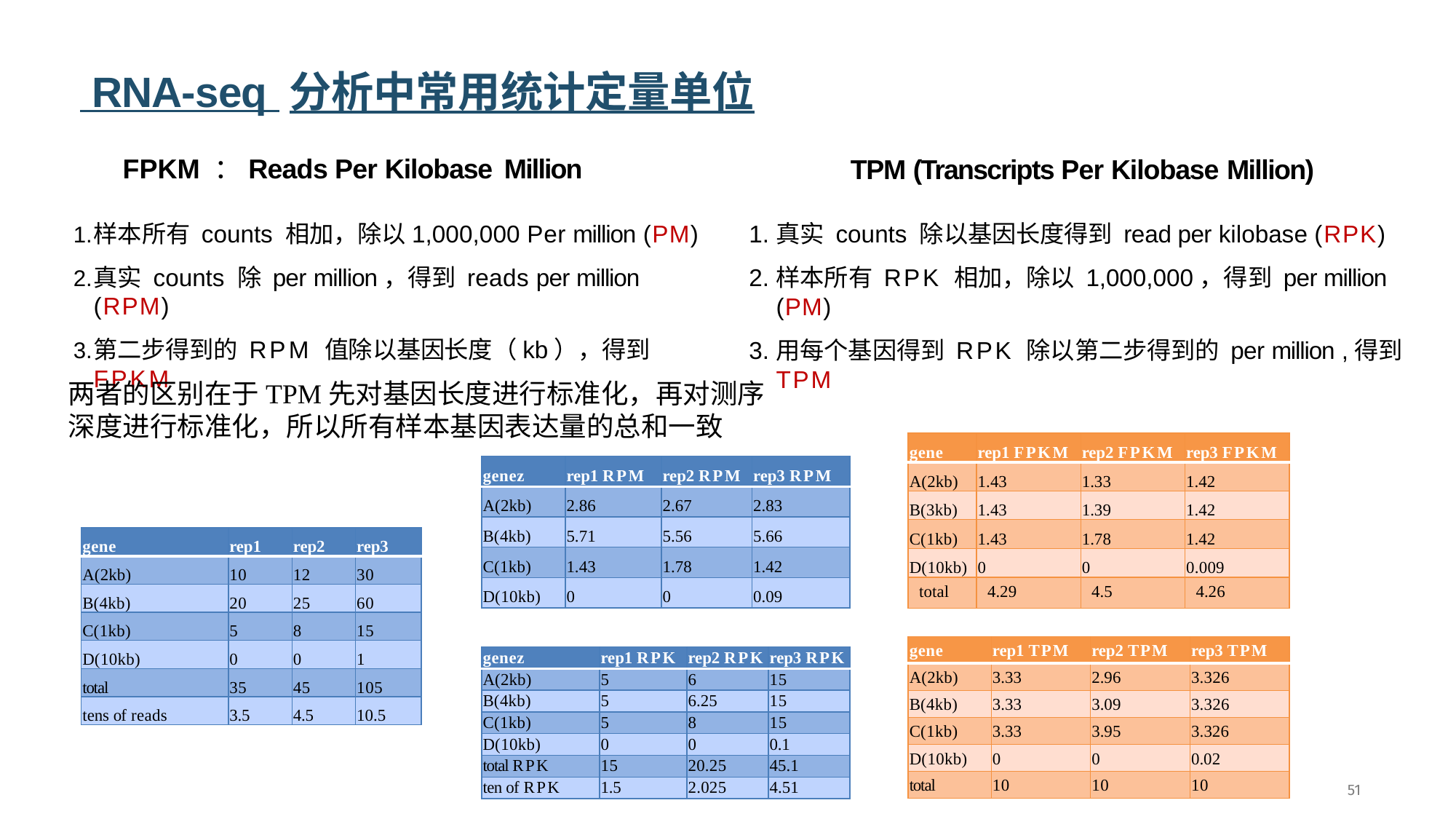

# RNA-seq 分析中常用统计定量单位
FPKM ：Reads Per Kilobase  Million
TPM (Transcripts Per Kilobase Million)
样本所有 counts 相加，除以1,000,000 Per million (PM)
真实 counts 除 per million，得到 reads per million (RPM)
第二步得到的 RPM 值除以基因长度（kb），得到 FPKM
真实 counts 除以基因长度得到 read per kilobase (RPK)
样本所有 RPK 相加，除以 1,000,000，得到 per million (PM)
用每个基因得到 RPK 除以第二步得到的 per million ,得到 TPM
两者的区别在于TPM先对基因长度进行标准化，再对测序深度进行标准化，所以所有样本基因表达量的总和一致
| gene | rep1 FPKM | rep2 FPKM | rep3 FPKM |
| --- | --- | --- | --- |
| A(2kb) | 1.43 | 1.33 | 1.42 |
| B(3kb) | 1.43 | 1.39 | 1.42 |
| C(1kb) | 1.43 | 1.78 | 1.42 |
| D(10kb) | 0 | 0 | 0.009 |
| total | 4.29 | 4.5 | 4.26 |
| genez | rep1 RPM | rep2 RPM | rep3 RPM |
| --- | --- | --- | --- |
| A(2kb) | 2.86 | 2.67 | 2.83 |
| B(4kb) | 5.71 | 5.56 | 5.66 |
| C(1kb) | 1.43 | 1.78 | 1.42 |
| D(10kb) | 0 | 0 | 0.09 |
| gene | rep1 | rep2 | rep3 |
| --- | --- | --- | --- |
| A(2kb) | 10 | 12 | 30 |
| B(4kb) | 20 | 25 | 60 |
| C(1kb) | 5 | 8 | 15 |
| D(10kb) | 0 | 0 | 1 |
| total | 35 | 45 | 105 |
| tens of reads | 3.5 | 4.5 | 10.5 |
| gene | rep1 TPM | rep2 TPM | rep3 TPM |
| --- | --- | --- | --- |
| A(2kb) | 3.33 | 2.96 | 3.326 |
| B(4kb) | 3.33 | 3.09 | 3.326 |
| C(1kb) | 3.33 | 3.95 | 3.326 |
| D(10kb) | 0 | 0 | 0.02 |
| total | 10 | 10 | 10 |
| genez | rep1 RPK | rep2 RPK | rep3 RPK |
| --- | --- | --- | --- |
| A(2kb) | 5 | 6 | 15 |
| B(4kb) | 5 | 6.25 | 15 |
| C(1kb) | 5 | 8 | 15 |
| D(10kb) | 0 | 0 | 0.1 |
| total RPK | 15 | 20.25 | 45.1 |
| ten of RPK | 1.5 | 2.025 | 4.51 |
51